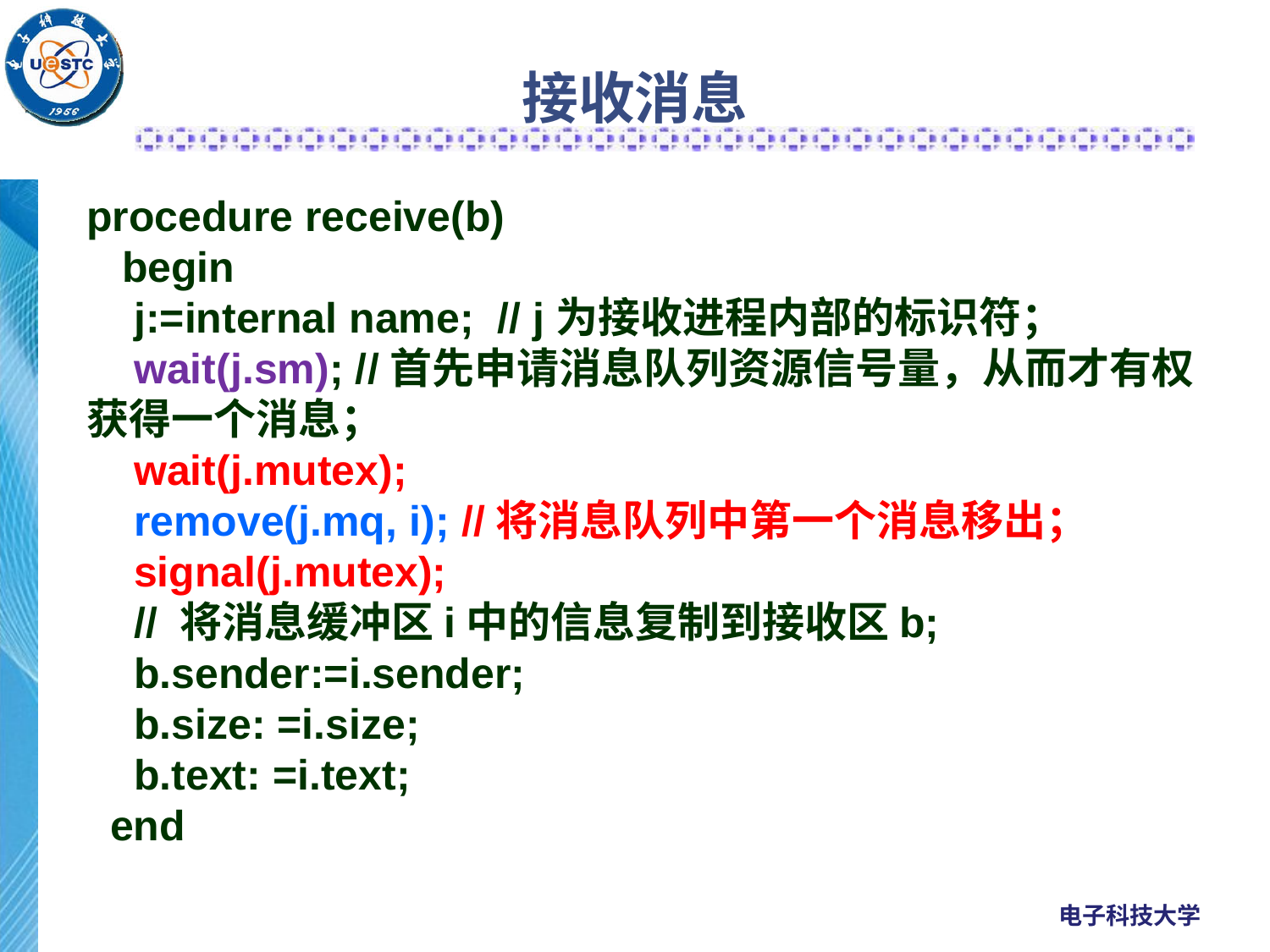

# 接收消息
procedure receive(b)
   begin
    j:=internal name;  // j为接收进程内部的标识符；
    wait(j.sm); //首先申请消息队列资源信号量，从而才有权
获得一个消息；
    wait(j.mutex);
    remove(j.mq, i); //将消息队列中第一个消息移出；
    signal(j.mutex);
    // 将消息缓冲区i中的信息复制到接收区b;
    b.sender:=i.sender;
    b.size: =i.size;
    b.text: =i.text;
  end